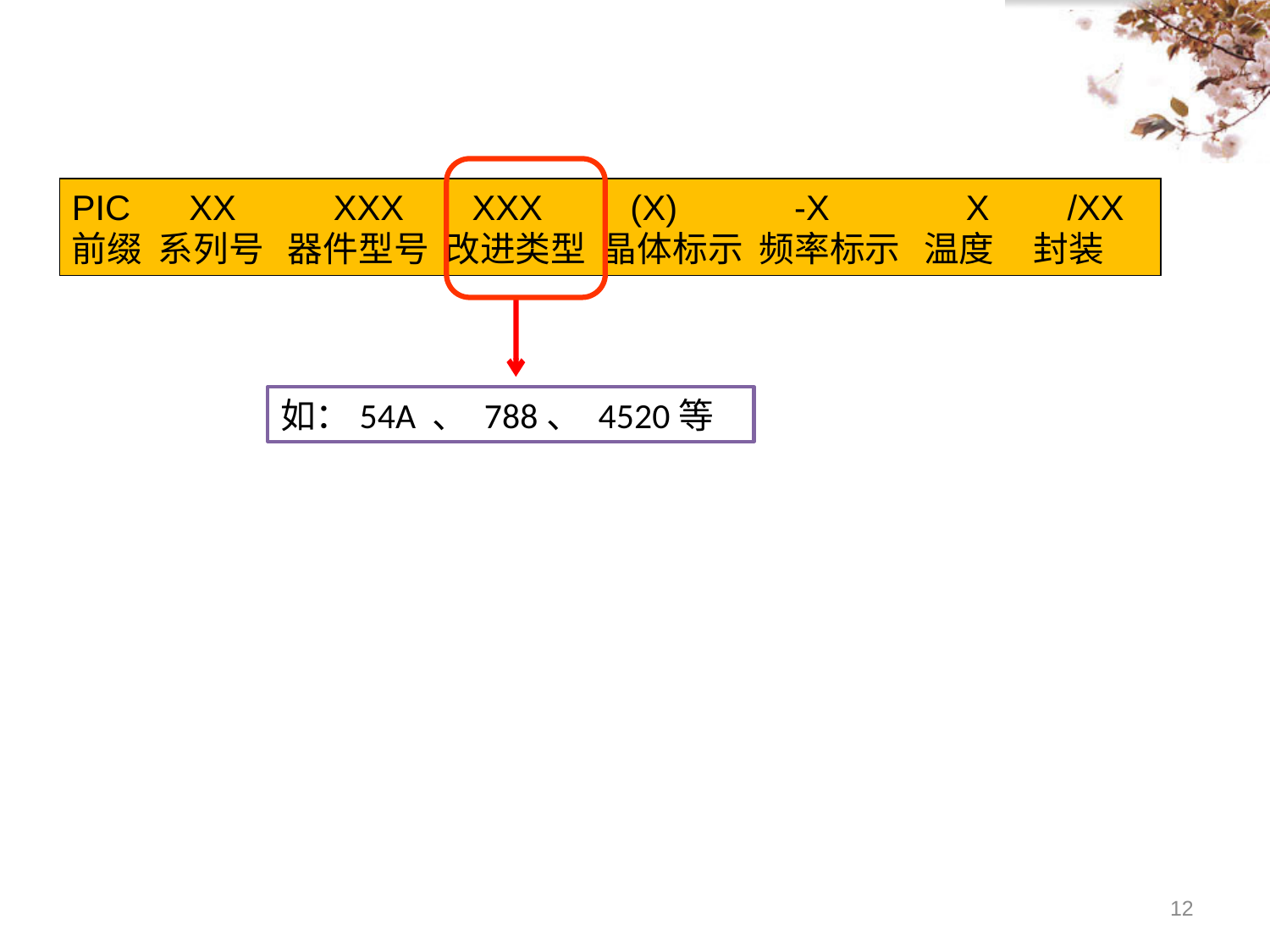

PIC      XX          XXX       XXX         (X)            -X              X        /XX
前缀  系列号   器件型号  改进类型  晶体标示  频率标示   温度     封装
如：54A 、 788、 4520等
12